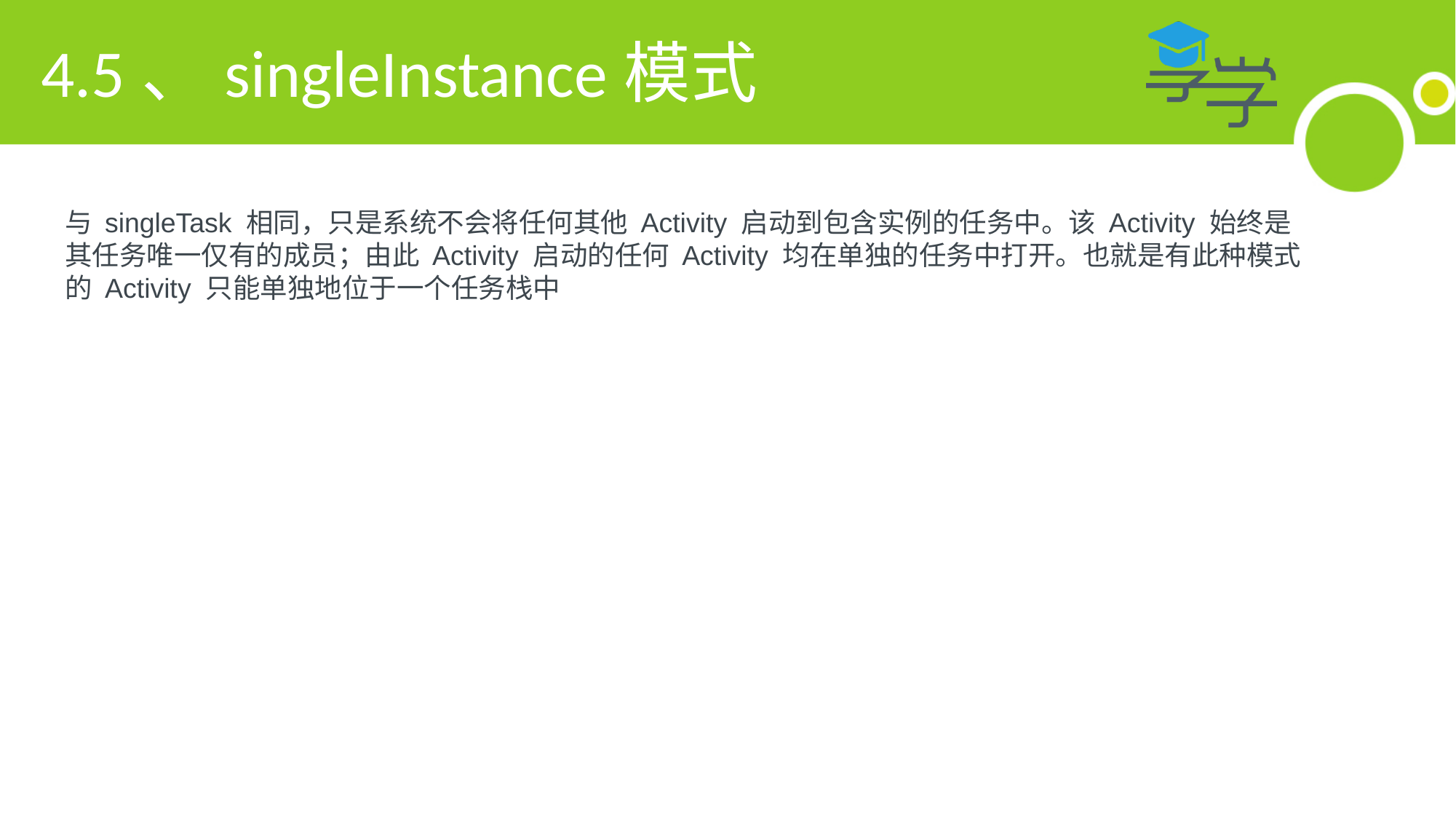

#
  4.5、singleInstance模式
与 singleTask 相同，只是系统不会将任何其他 Activity 启动到包含实例的任务中。该 Activity 始终是其任务唯一仅有的成员；由此 Activity 启动的任何 Activity 均在单独的任务中打开。也就是有此种模式的 Activity 只能单独地位于一个任务栈中